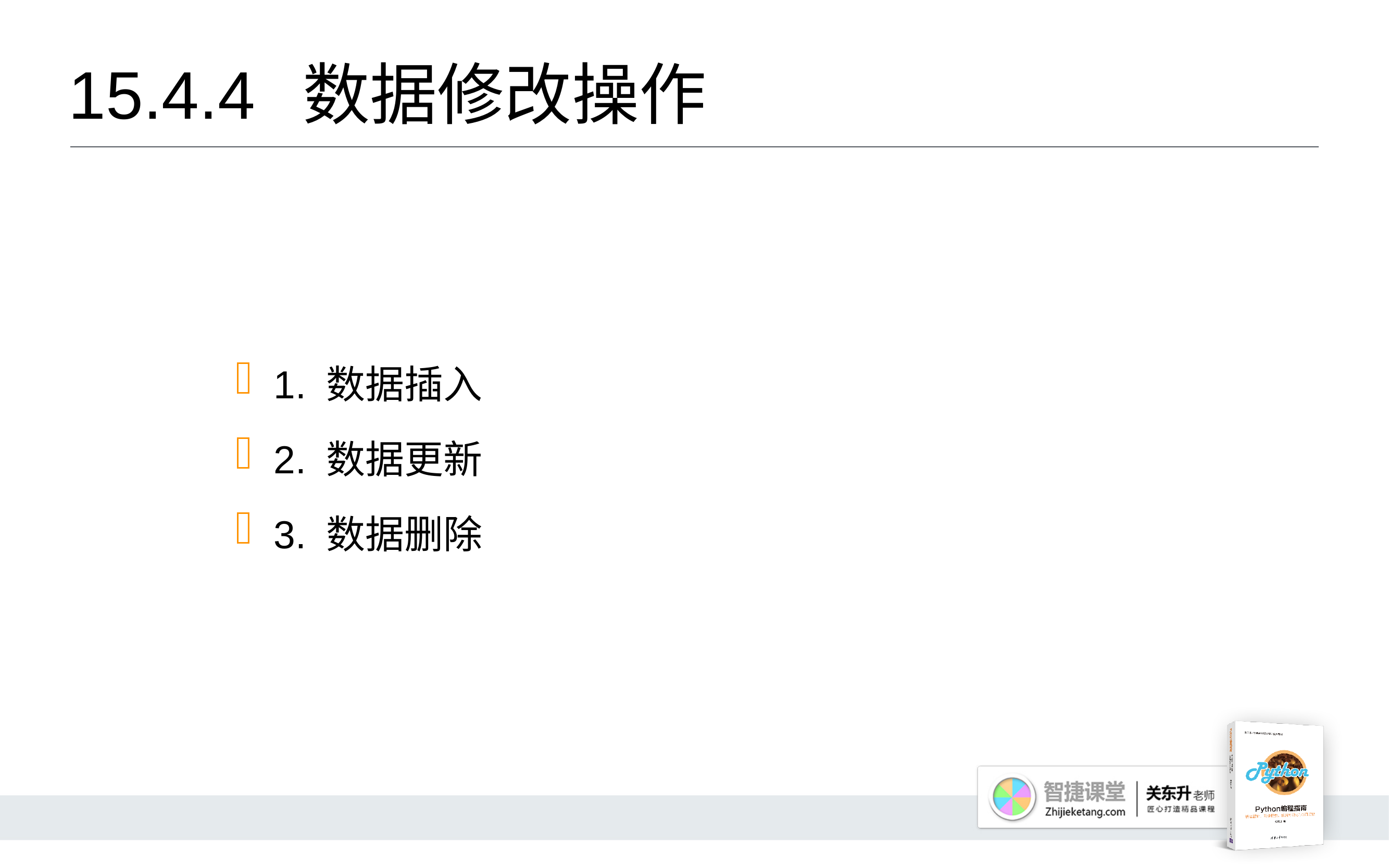

# 15.4.4 	数据修改操作
1. 数据插入
2. 数据更新
3. 数据删除